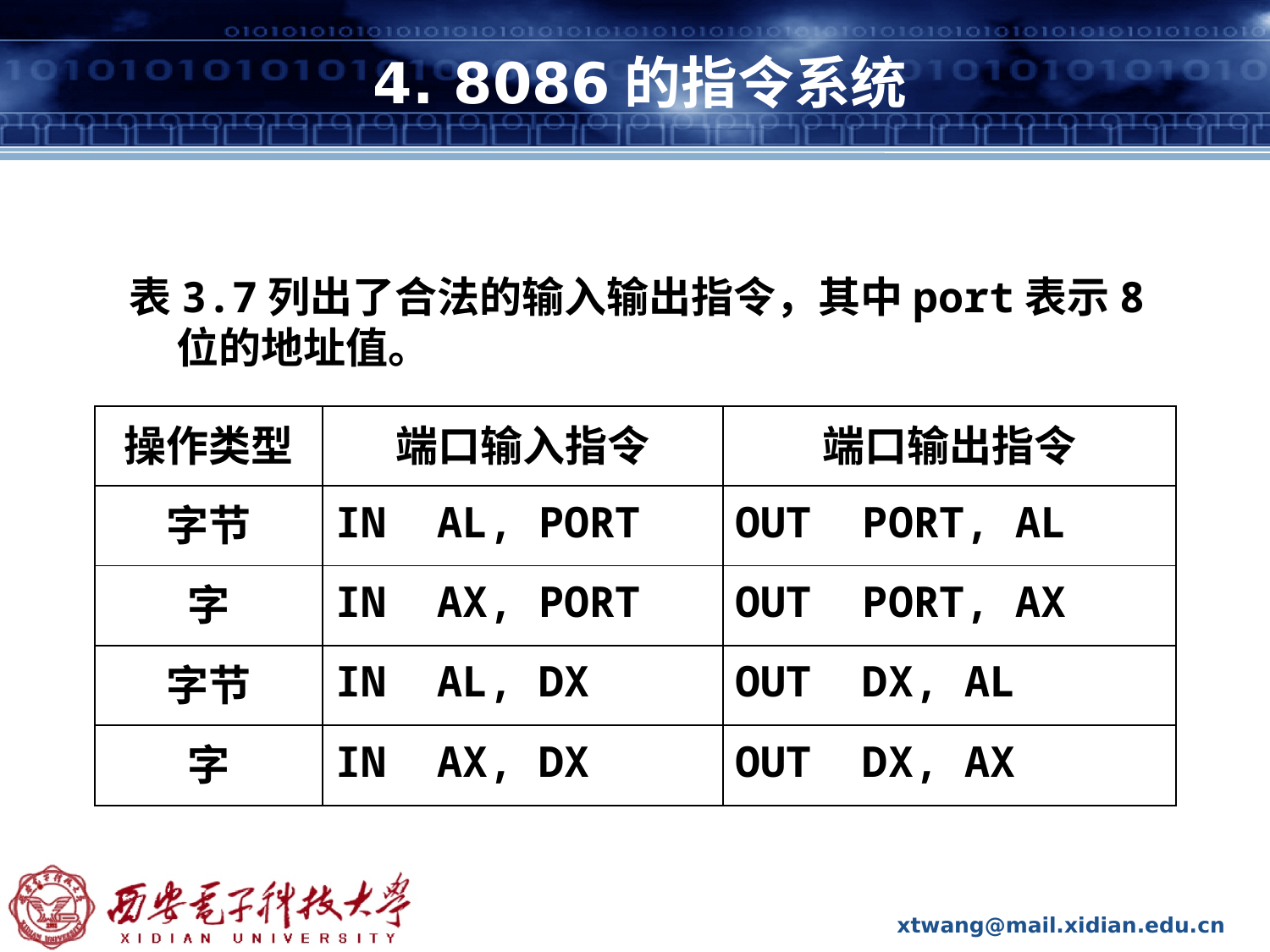

# 4. 8086的指令系统
表3.7列出了合法的输入输出指令，其中port表示8位的地址值。
| 操作类型 | 端口输入指令 | 端口输出指令 |
| --- | --- | --- |
| 字节 | IN AL, PORT | OUT PORT, AL |
| 字 | IN AX, PORT | OUT PORT, AX |
| 字节 | IN AL, DX | OUT DX, AL |
| 字 | IN AX, DX | OUT DX, AX |